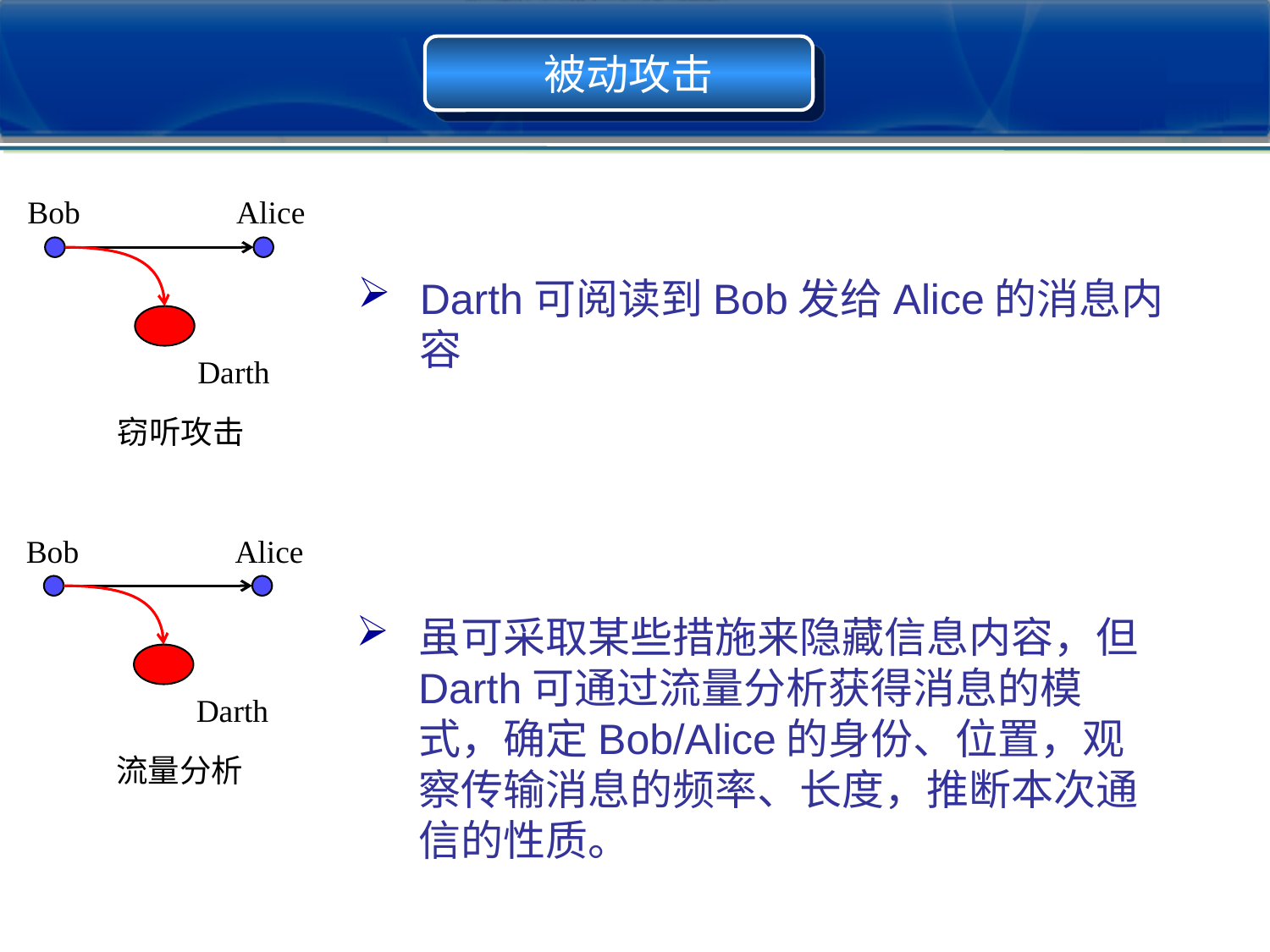

被动攻击
Bob
Alice

Darth可阅读到Bob发给Alice的消息内容

Darth
窃听攻击
Bob
Alice

虽可采取某些措施来隐藏信息内容，但Darth可通过流量分析获得消息的模式，确定Bob/Alice的身份、位置，观察传输消息的频率、长度，推断本次通信的性质。

Darth
流量分析